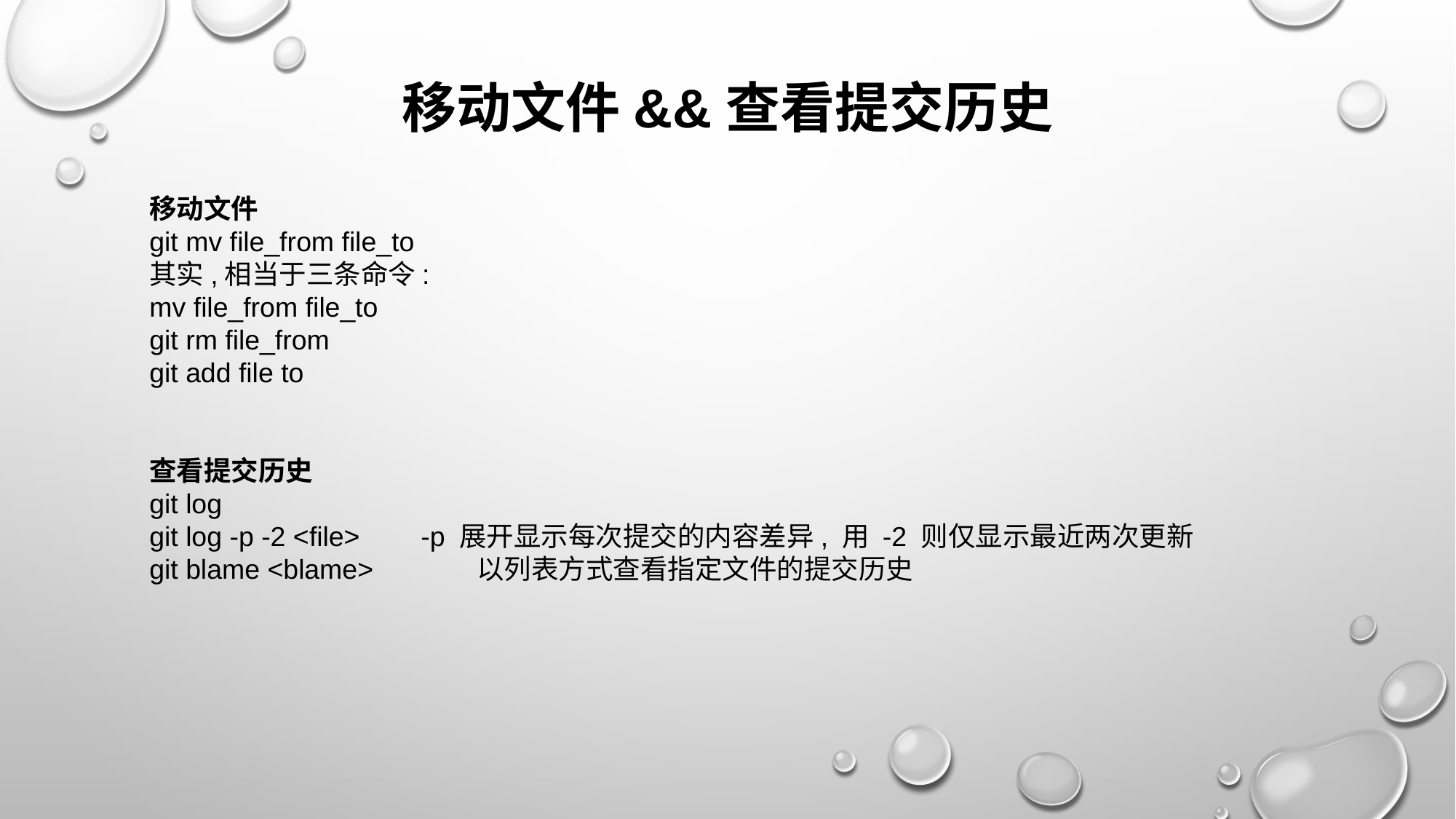

# 移动文件&&查看提交历史
移动文件
git mv file_from file_to
其实,相当于三条命令:
mv file_from file_to
git rm file_from
git add file to

查看提交历史
git log
git log -p -2 <file>        -p 展开显示每次提交的内容差异, 用 -2 则仅显示最近两次更新
git blame <blame> 	以列表方式查看指定文件的提交历史